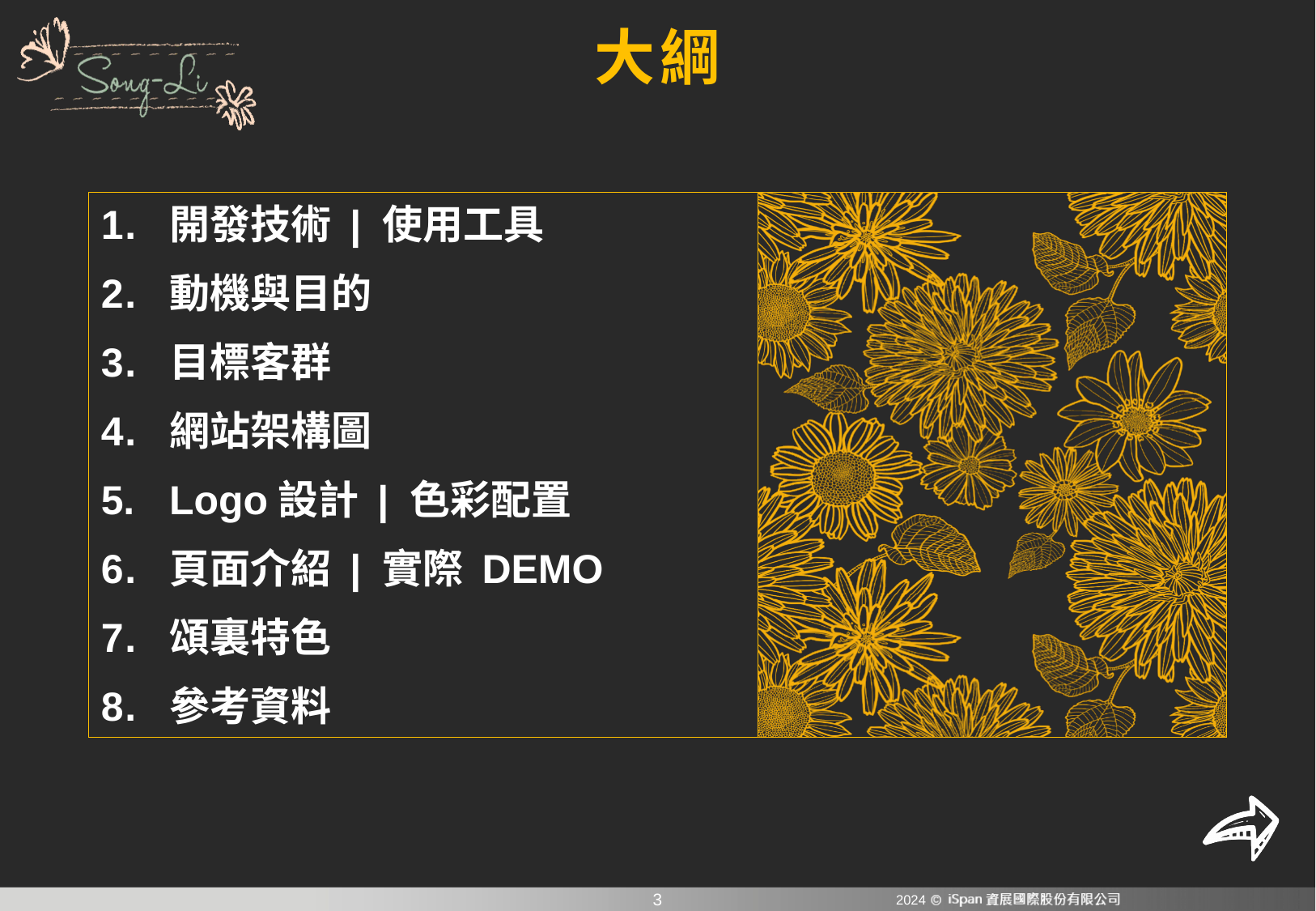

大綱

開發技術 | 使用工具
動機與目的
目標客群
網站架構圖
Logo設計 | 色彩配置
頁面介紹 | 實際 DEMO
頌裏特色
參考資料

2024